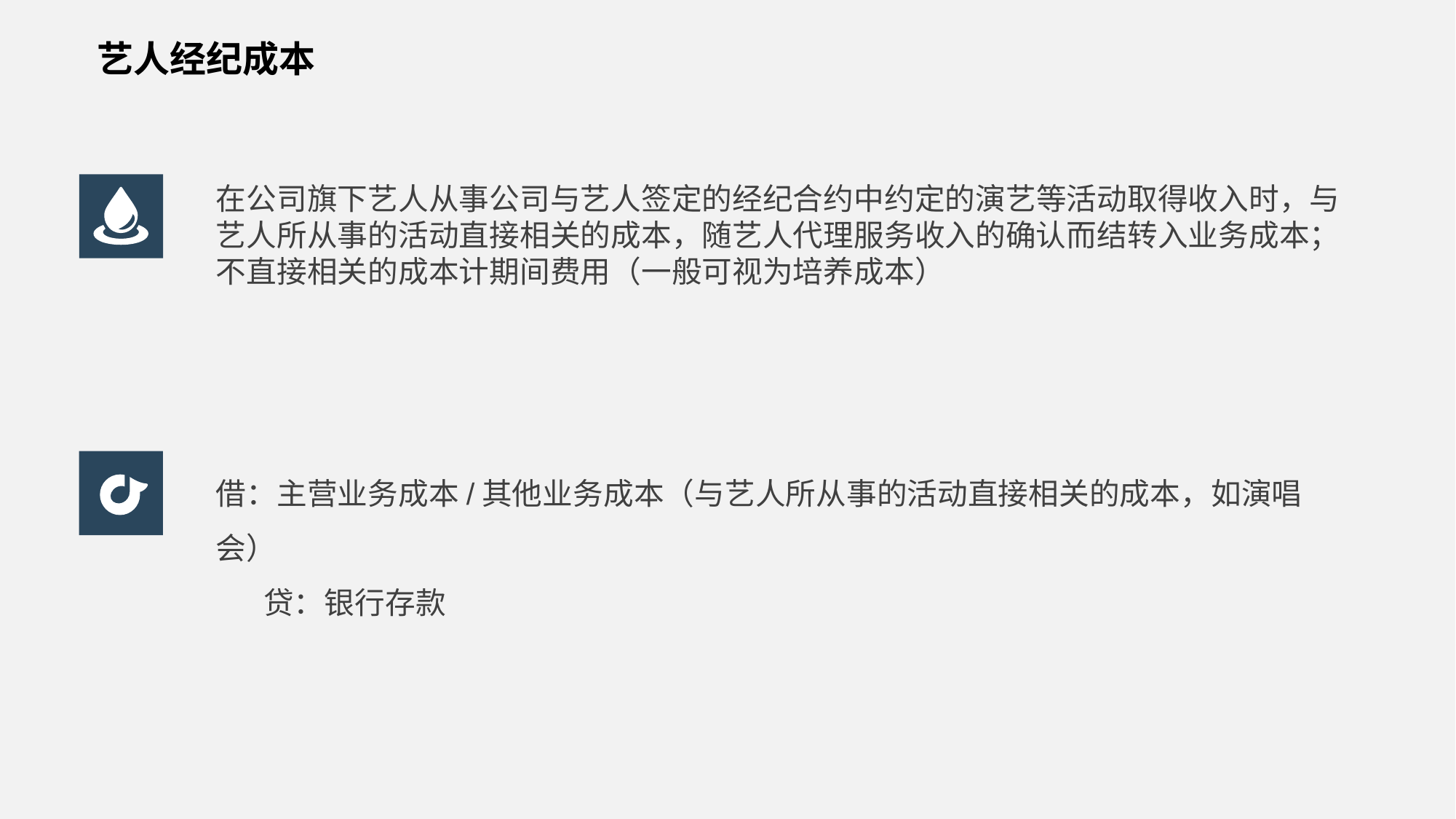

艺人经纪成本

在公司旗下艺人从事公司与艺人签定的经纪合约中约定的演艺等活动取得收入时，与艺人所从事的活动直接相关的成本，随艺人代理服务收入的确认而结转入业务成本；不直接相关的成本计期间费用（一般可视为培养成本）

借：主营业务成本/其他业务成本（与艺人所从事的活动直接相关的成本，如演唱会）
      贷：银行存款